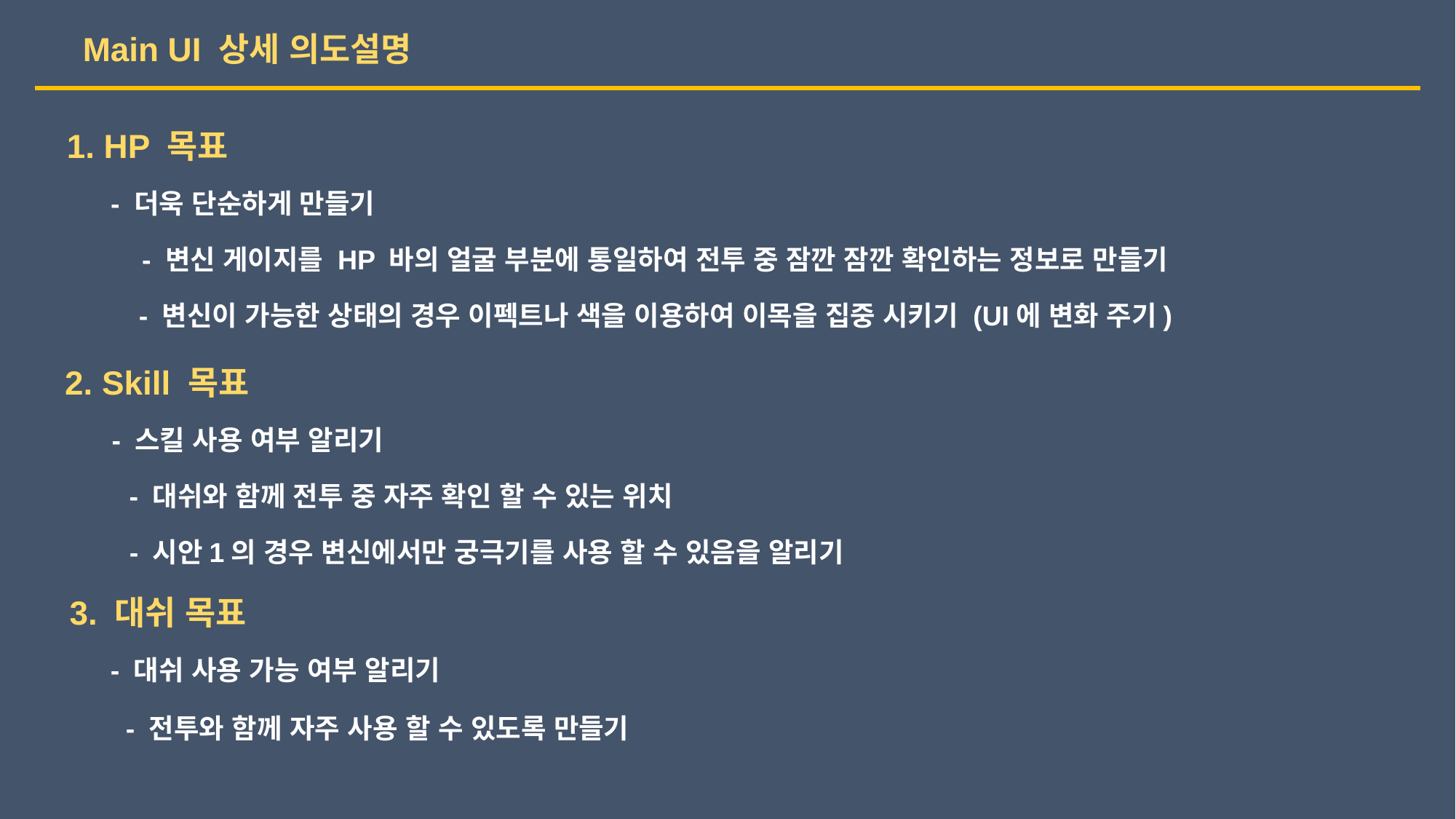

Main UI 상세 의도설명
1. HP 목표
 - 더욱 단순하게 만들기
 - 변신 게이지를 HP 바의 얼굴 부분에 통일하여 전투 중 잠깐 잠깐 확인하는 정보로 만들기
 - 변신이 가능한 상태의 경우 이펙트나 색을 이용하여 이목을 집중 시키기 (UI에 변화 주기)
2. Skill 목표
 - 스킬 사용 여부 알리기
 - 대쉬와 함께 전투 중 자주 확인 할 수 있는 위치
 - 시안1의 경우 변신에서만 궁극기를 사용 할 수 있음을 알리기
3. 대쉬 목표
 - 대쉬 사용 가능 여부 알리기
 - 전투와 함께 자주 사용 할 수 있도록 만들기